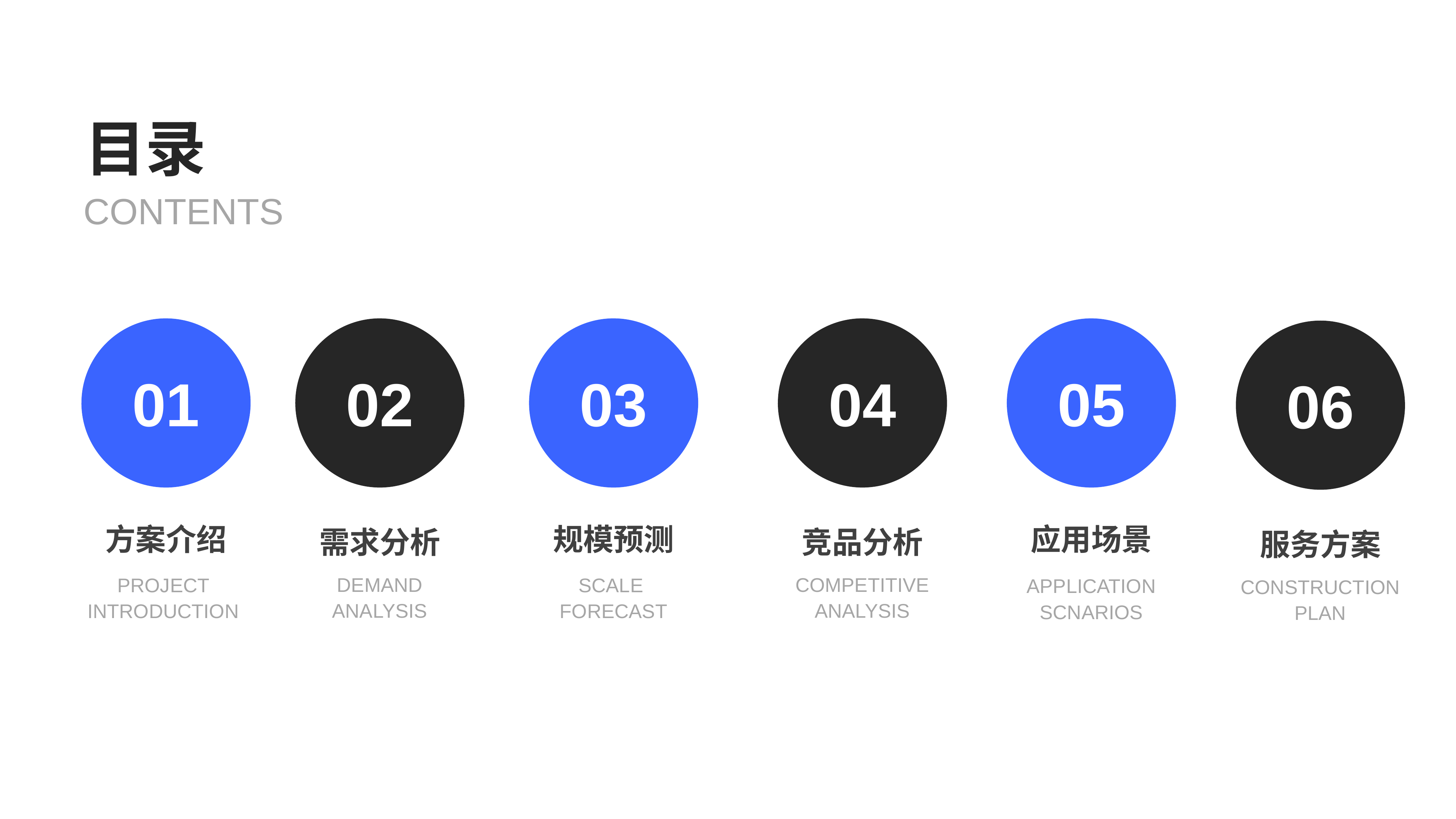

目录
CONTENTS

01
方案介绍
PROJECT
INTRODUCTION

02
需求分析
DEMAND
ANALYSIS

03
规模预测
SCALE
FORECAST

04
竞品分析
COMPETITIVE ANALYSIS

05
应用场景
APPLICATION
SCNARIOS

06
服务方案
CONSTRUCTION
PLAN